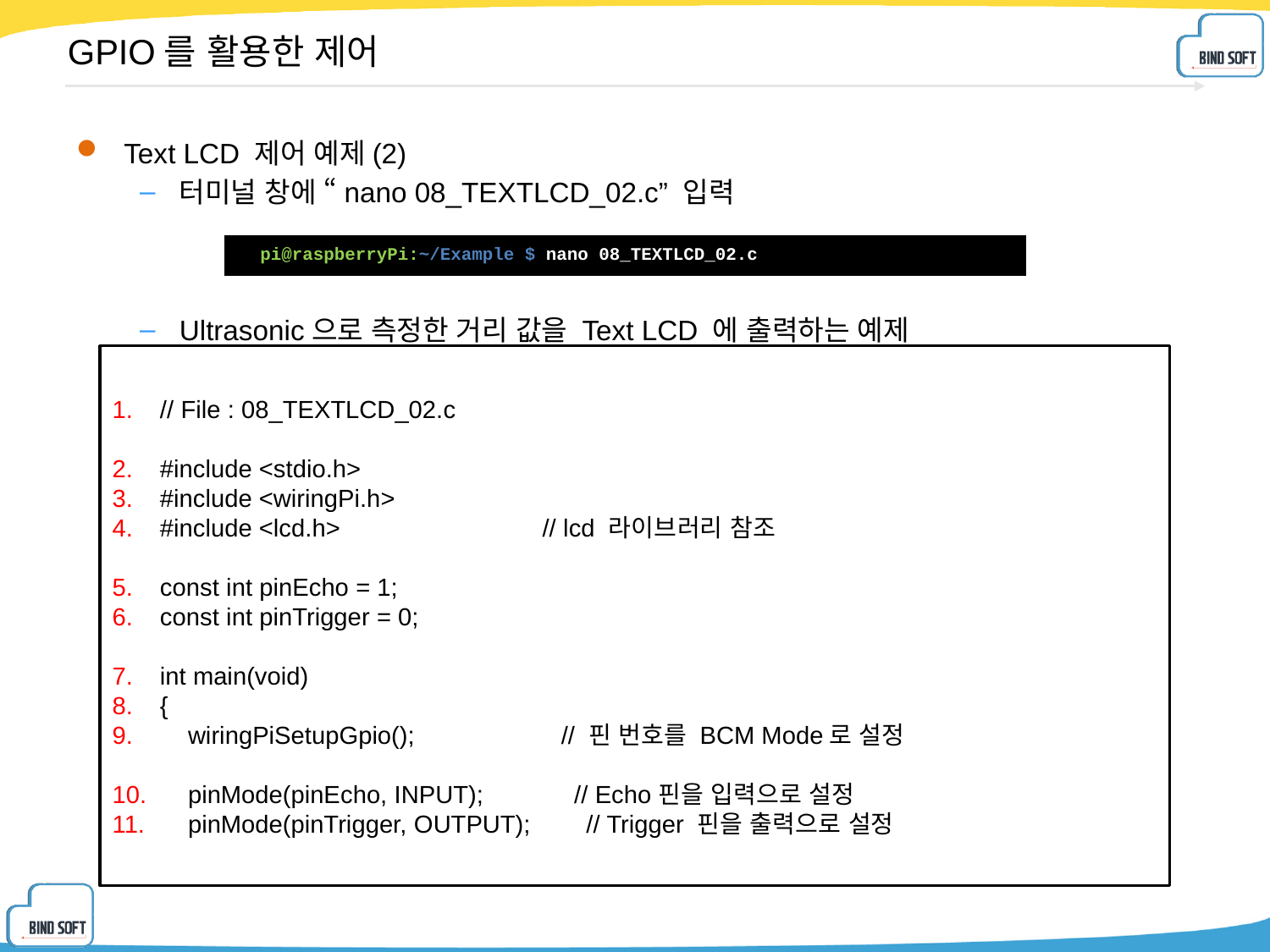

# GPIO를 활용한 제어
Text LCD 제어 예제(2)
터미널 창에 “nano 08_TEXTLCD_02.c” 입력

Ultrasonic으로 측정한 거리 값을 Text LCD 에 출력하는 예제

| pi@raspberryPi:~/Example $ nano 08\_TEXTLCD\_02.c |
| --- |
// File : 08_TEXTLCD_02.c

#include <stdio.h>
#include <wiringPi.h>
#include <lcd.h>                             // lcd 라이브러리 참조

const int pinEcho = 1;
const int pinTrigger = 0;

int main(void)
{
    wiringPiSetupGpio();                     // 핀 번호를 BCM Mode로 설정

    pinMode(pinEcho, INPUT);             // Echo핀을 입력으로 설정
    pinMode(pinTrigger, OUTPUT);        // Trigger 핀을 출력으로 설정